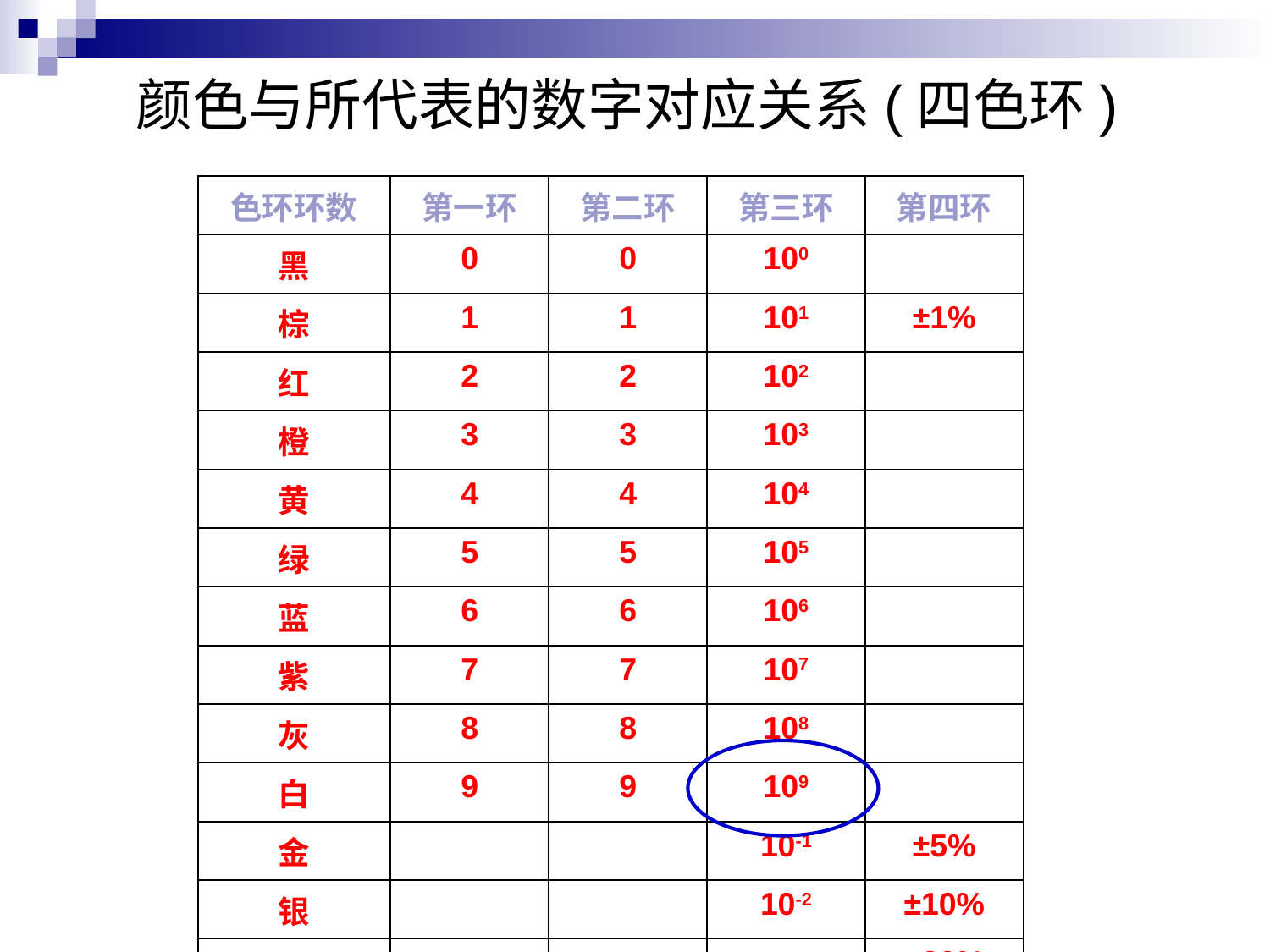

颜色与所代表的数字对应关系(四色环)
| 色环环数 | 第一环 | 第二环 | 第三环 | 第四环 |
| --- | --- | --- | --- | --- |
| 黑 | 0 | 0 | 100 |  |
| 棕 | 1 | 1 | 101 | ±1% |
| 红 | 2 | 2 | 102 |  |
| 橙 | 3 | 3 | 103 |  |
| 黄 | 4 | 4 | 104 |  |
| 绿 | 5 | 5 | 105 |  |
| 蓝 | 6 | 6 | 106 |  |
| 紫 | 7 | 7 | 107 |  |
| 灰 | 8 | 8 | 108 |  |
| 白 | 9 | 9 | 109 |  |
| 金 |  |  | 10-1 | ±5% |
| 银 |  |  | 10-2 | ±10% |
| 无色 |  |  |  | ±20% |